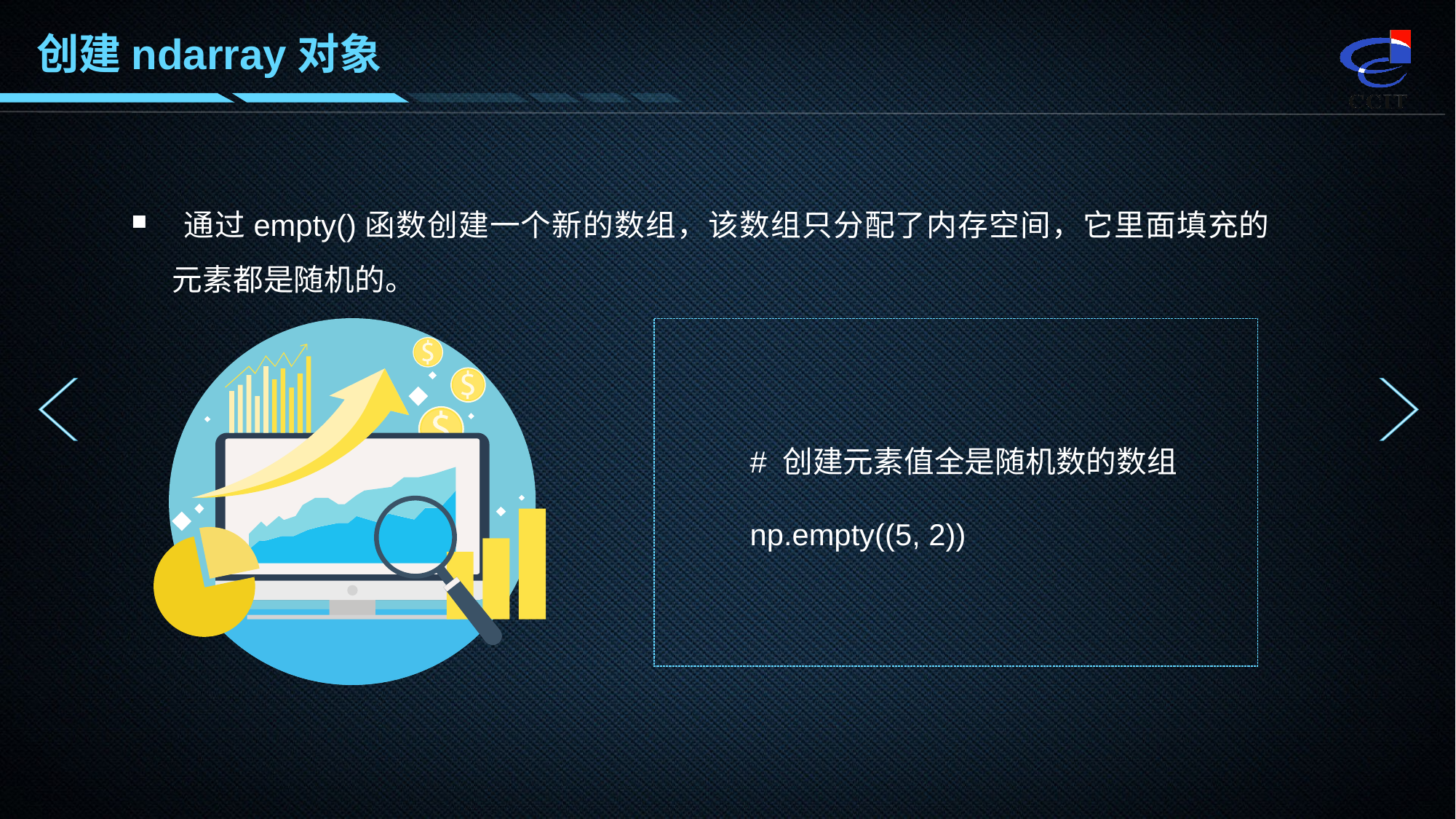

创建ndarray对象

 通过empty()函数创建一个新的数组，该数组只分配了内存空间，它里面填充的元素都是随机的。

# 创建元素值全是随机数的数组
np.empty((5, 2))